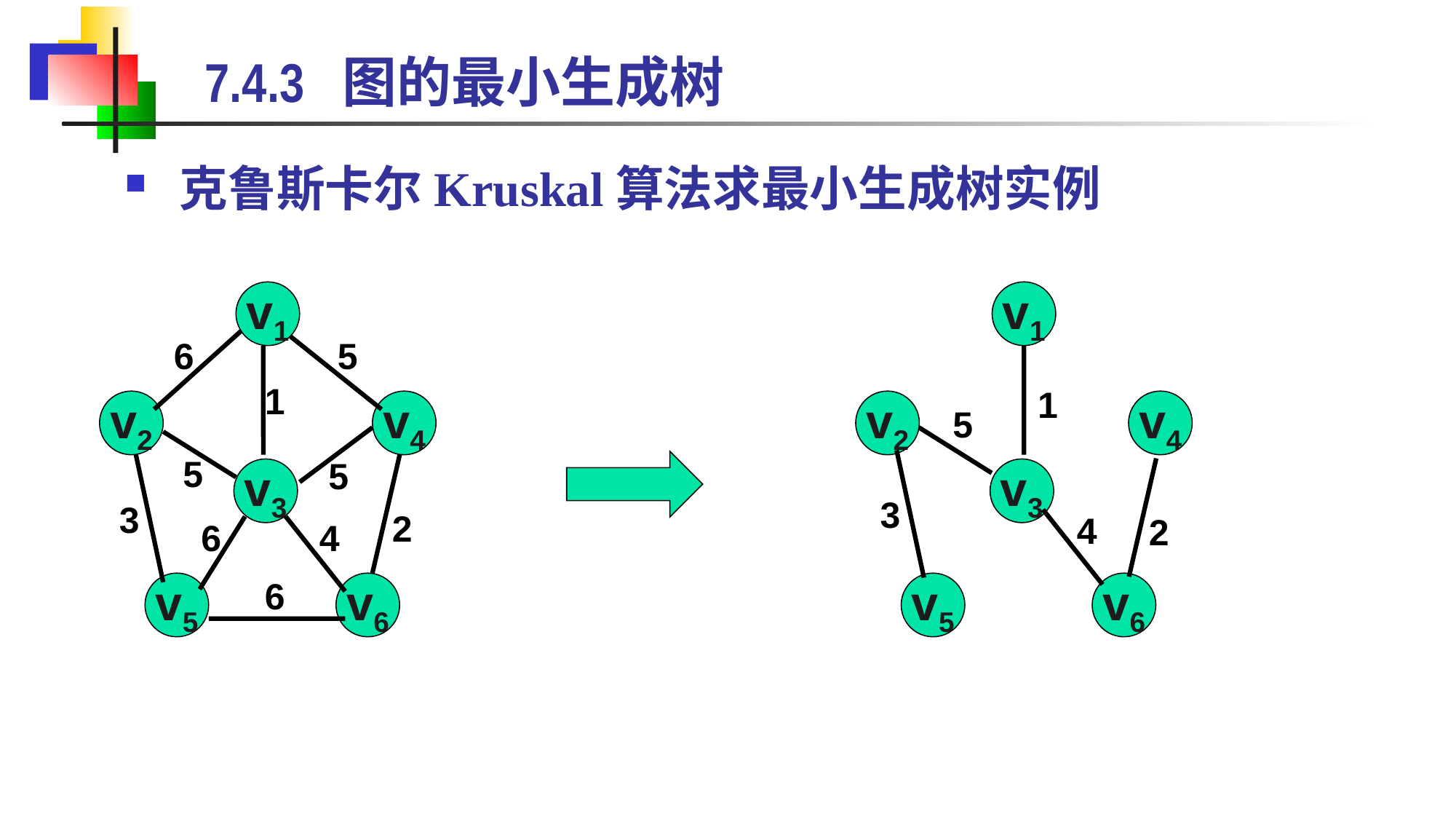

# 7.4.3  图的最小生成树
克鲁斯卡尔Kruskal算法求最小生成树实例

v1

6
5

1
v2
v4

5
5

3
2
6
4

6
v5
v6

v3
v1
v2
v4
v5
v6
v3

1
5

3

2
4